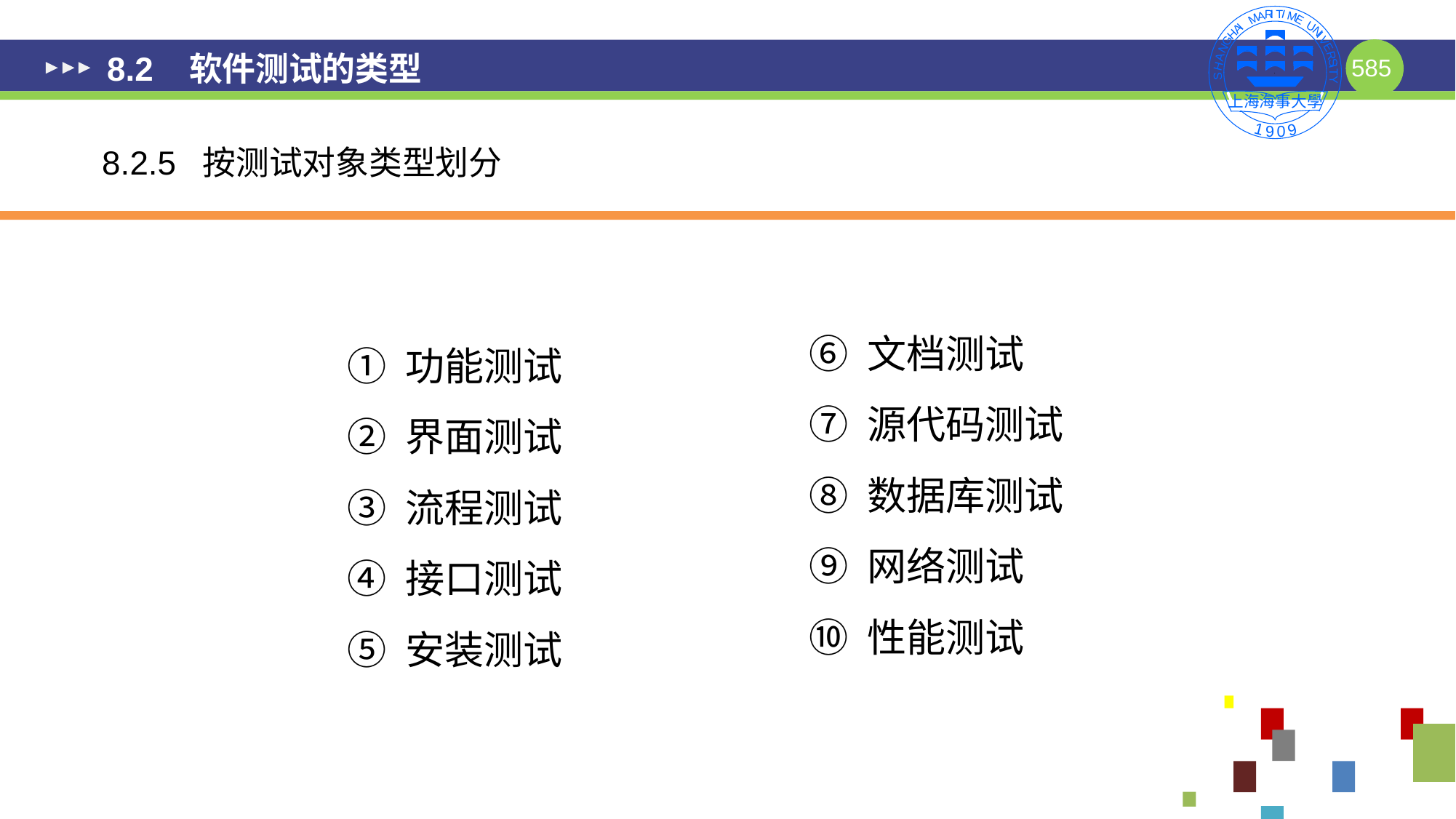

# 8.2   软件测试的类型
8.2.5  按测试对象类型划分

⑥ 文档测试
⑦ 源代码测试
⑧ 数据库测试
⑨ 网络测试
⑩ 性能测试
① 功能测试
② 界面测试
③ 流程测试
④ 接口测试
⑤ 安装测试

585